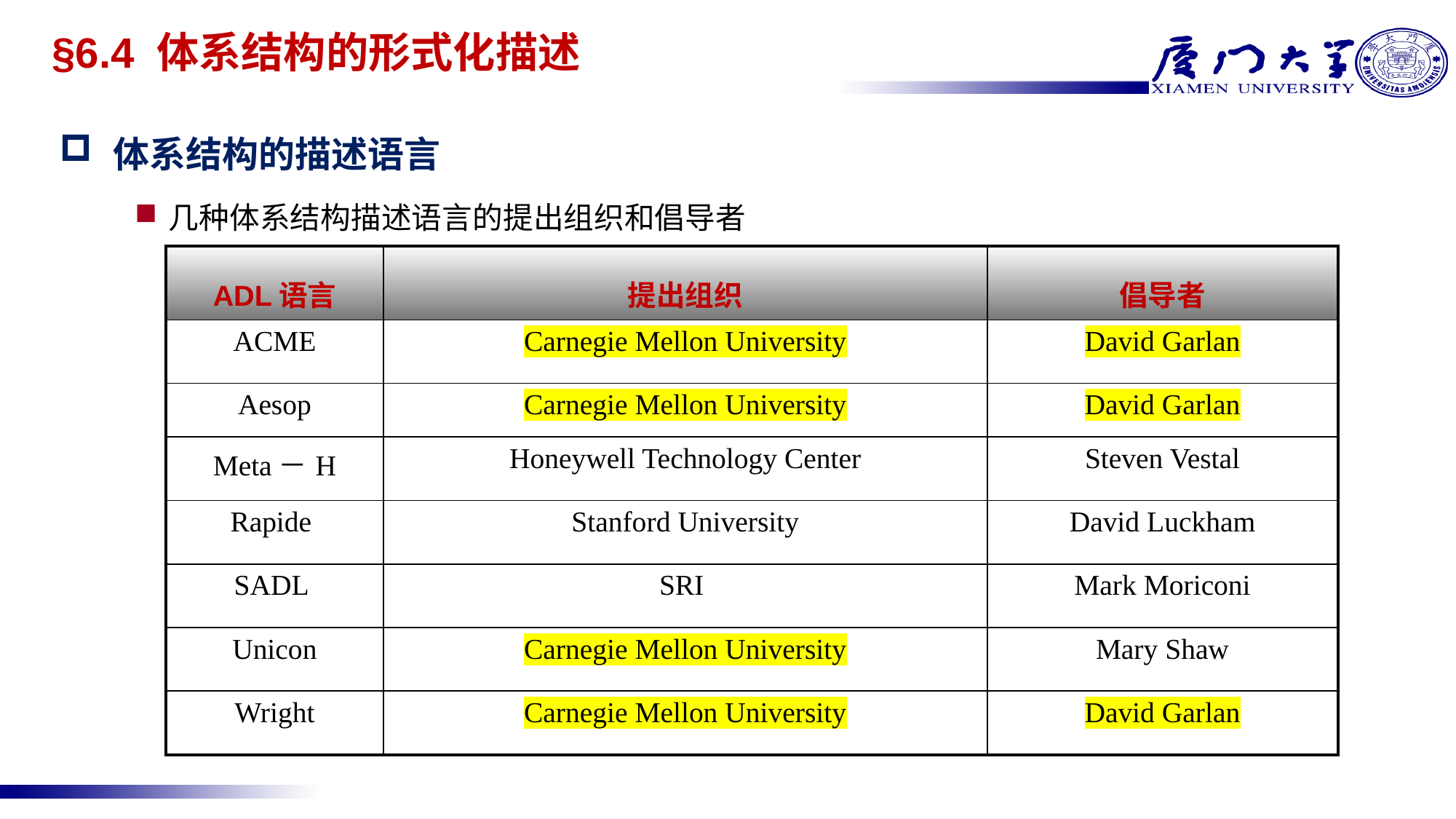

# §6.4 体系结构的形式化描述
体系结构的描述语言
几种体系结构描述语言的提出组织和倡导者
| ADL语言 | 提出组织 | 倡导者 |
| --- | --- | --- |
| ACME | Carnegie Mellon University | David Garlan |
| Aesop | Carnegie Mellon University | David Garlan |
| Meta－H | Honeywell Technology Center | Steven Vestal |
| Rapide | Stanford University | David Luckham |
| SADL | SRI | Mark Moriconi |
| Unicon | Carnegie Mellon University | Mary Shaw |
| Wright | Carnegie Mellon University | David Garlan |